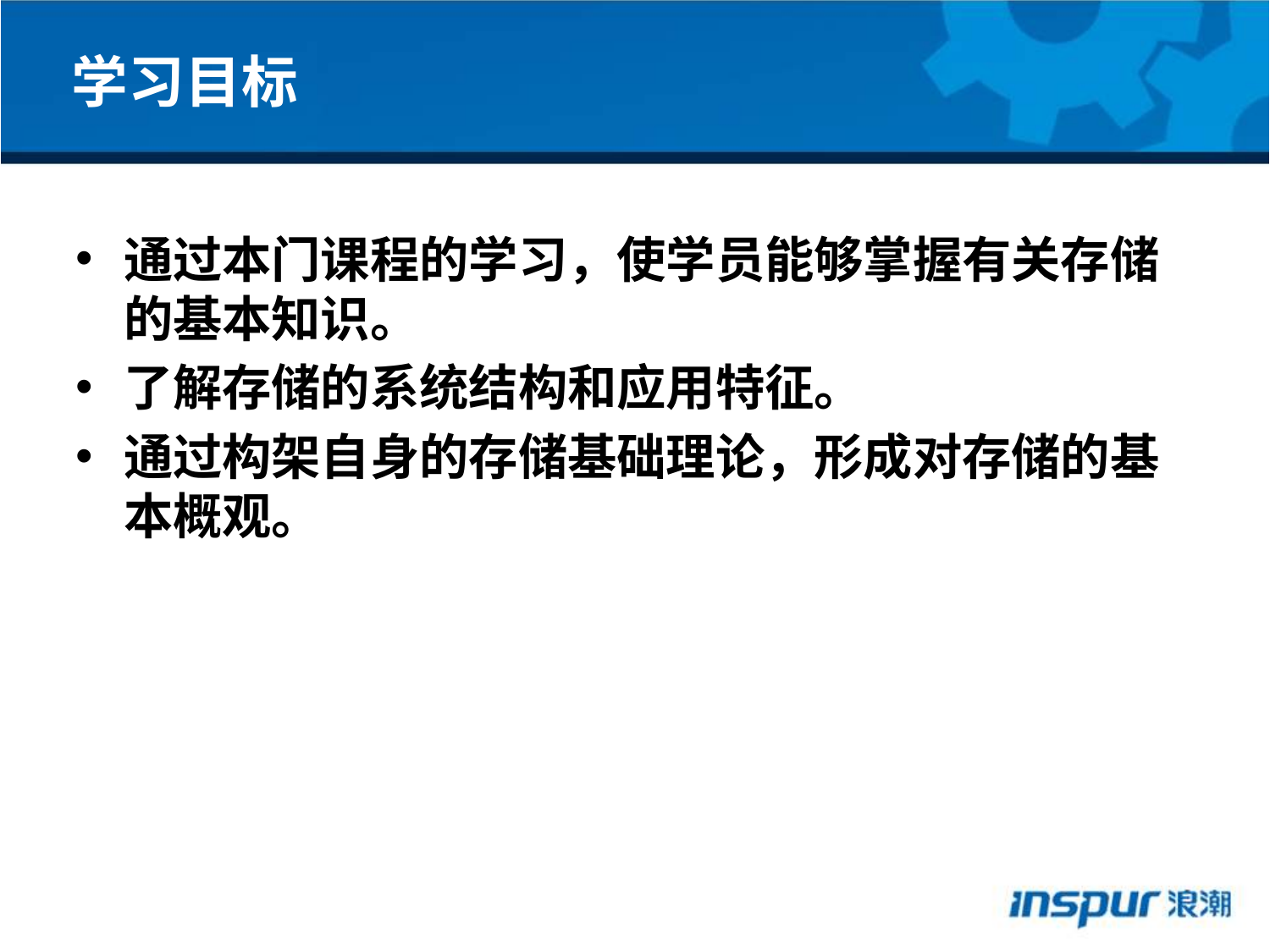

学习目标
通过本门课程的学习，使学员能够掌握有关存储的基本知识。
了解存储的系统结构和应用特征。
通过构架自身的存储基础理论，形成对存储的基本概观。